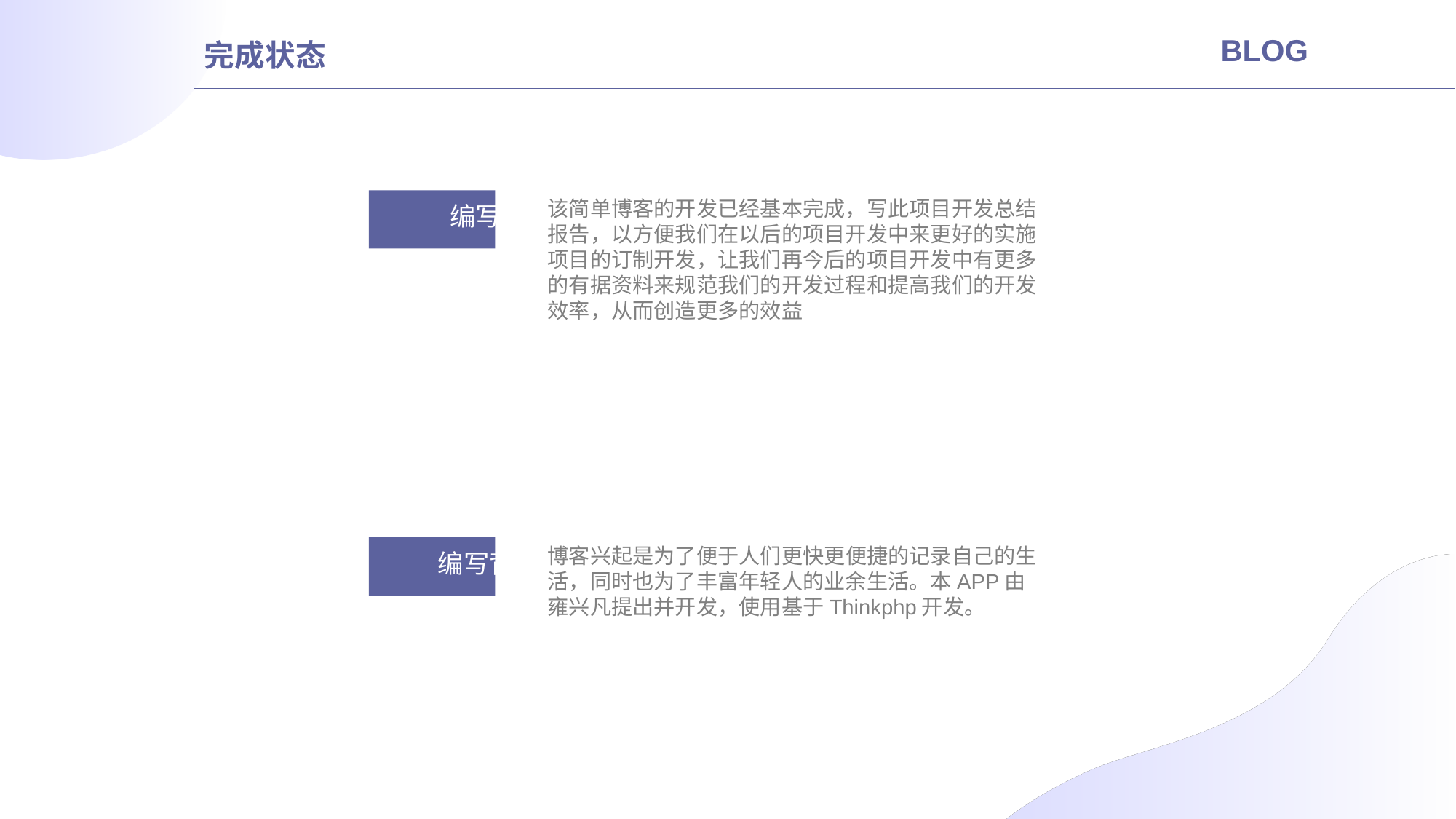

完成状态
BLOG
 编写目的
该简单博客的开发已经基本完成，写此项目开发总结报告，以方便我们在以后的项目开发中来更好的实施项目的订制开发，让我们再今后的项目开发中有更多的有据资料来规范我们的开发过程和提高我们的开发效率，从而创造更多的效益

编写背景
博客兴起是为了便于人们更快更便捷的记录自己的生活，同时也为了丰富年轻人的业余生活。本APP由雍兴凡提出并开发，使用基于Thinkphp开发。